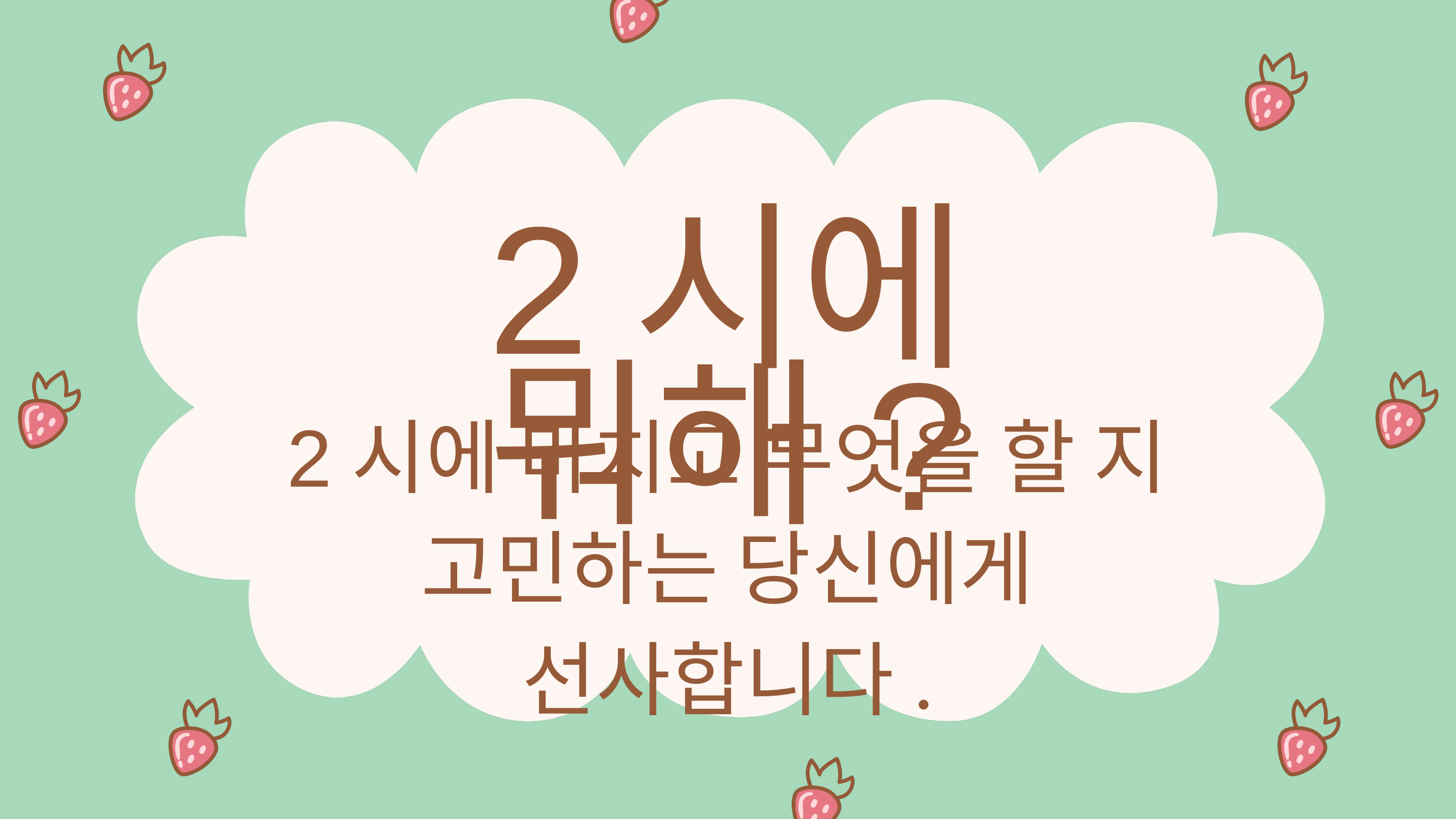

2시에 뭐해?

2시에 마치고 무엇을 할 지
고민하는 당신에게 선사합니다.